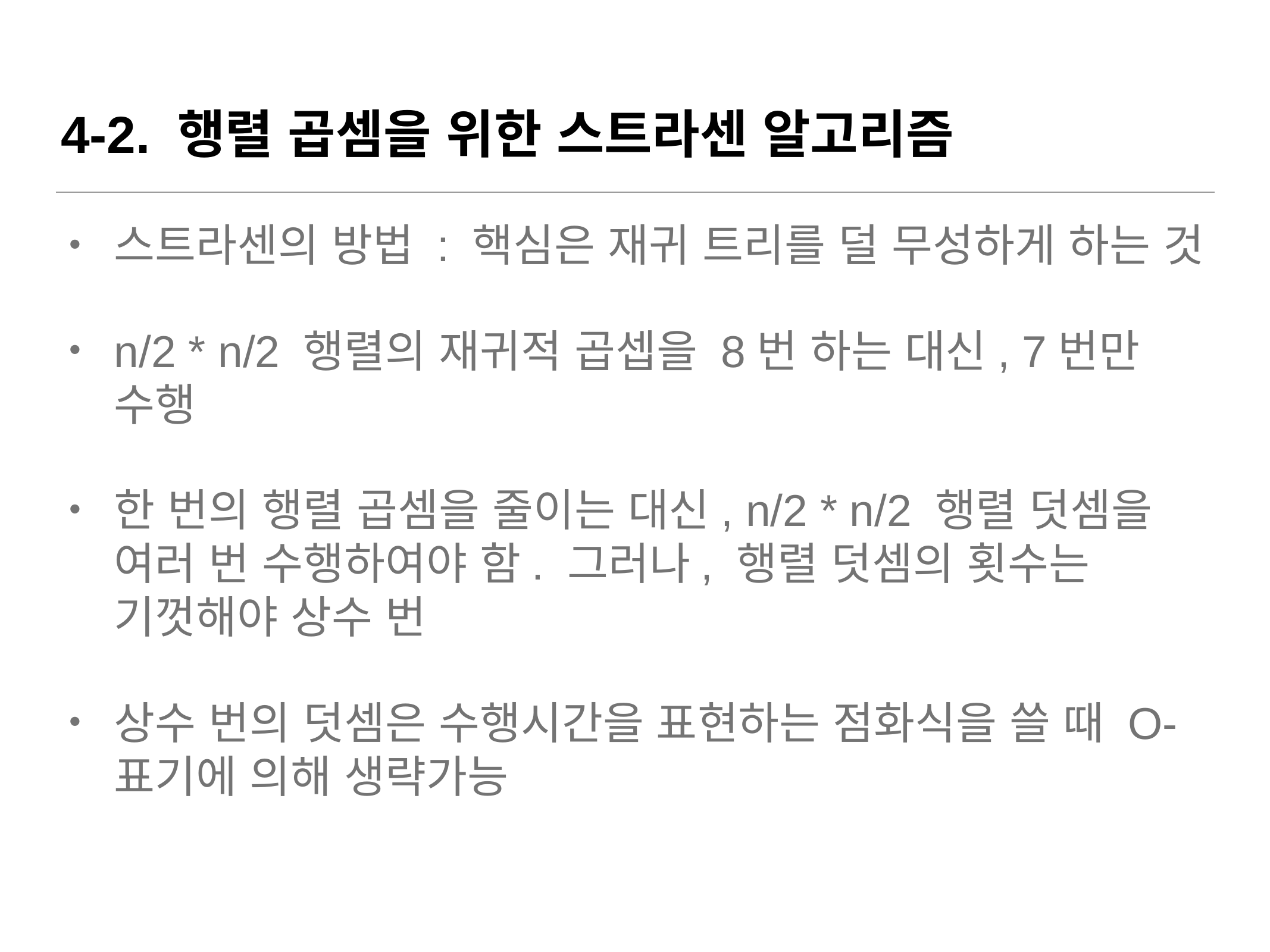

# 4-2. 행렬 곱셈을 위한 스트라센 알고리즘
스트라센의 방법 : 핵심은 재귀 트리를 덜 무성하게 하는 것
n/2 * n/2 행렬의 재귀적 곱셉을 8번 하는 대신, 7번만 수행
한 번의 행렬 곱셈을 줄이는 대신, n/2 * n/2 행렬 덧셈을 여러 번 수행하여야 함. 그러나, 행렬 덧셈의 횟수는 기껏해야 상수 번
상수 번의 덧셈은 수행시간을 표현하는 점화식을 쓸 때 O-표기에 의해 생략가능